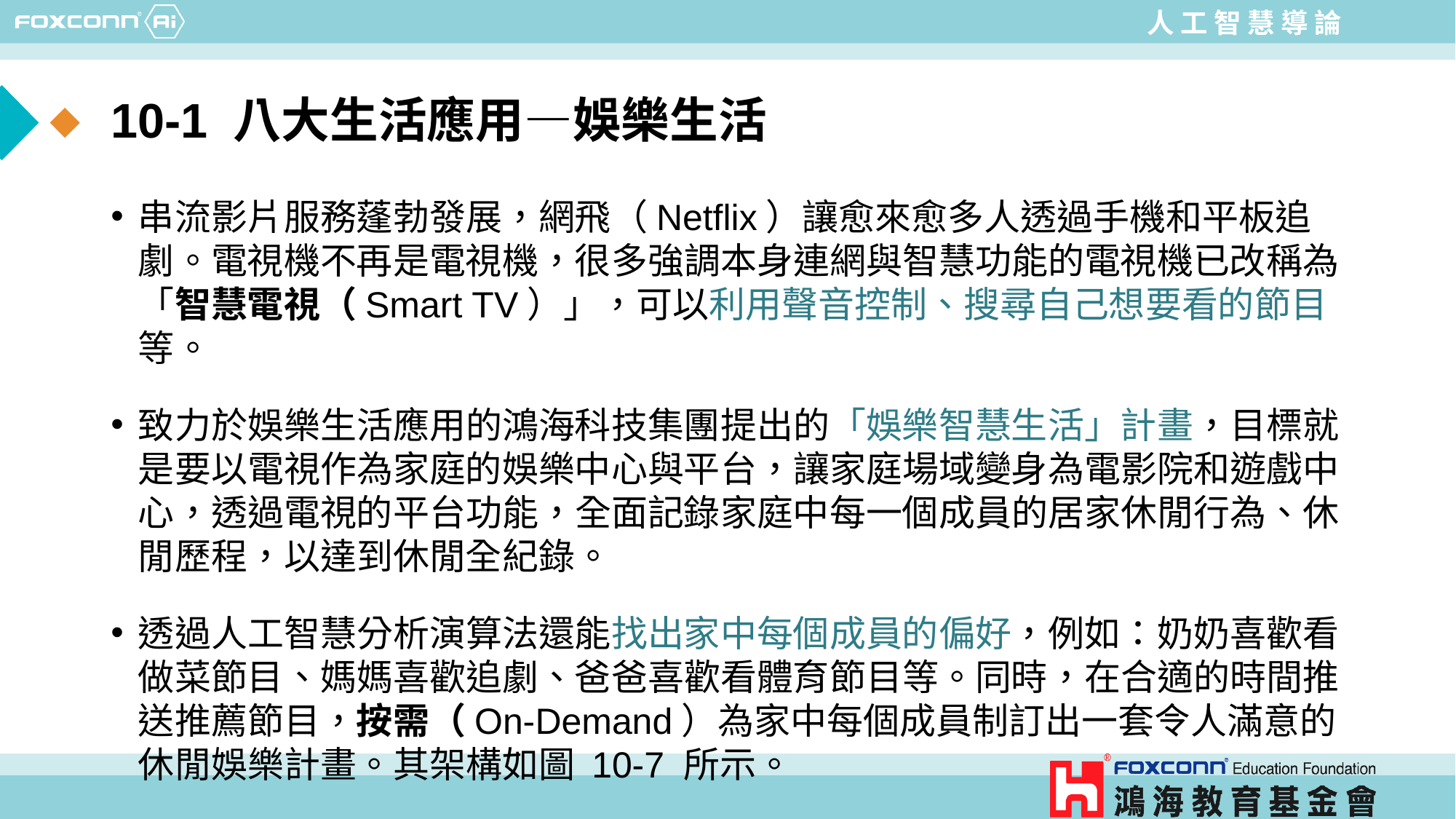

# 10-1 八大生活應用—娛樂生活
串流影片服務蓬勃發展，網飛（Netflix）讓愈來愈多人透過手機和平板追劇。電視機不再是電視機，很多強調本身連網與智慧功能的電視機已改稱為「智慧電視（Smart TV）」，可以利用聲音控制、搜尋自己想要看的節目等。
致力於娛樂生活應用的鴻海科技集團提出的「娛樂智慧生活」計畫，目標就是要以電視作為家庭的娛樂中心與平台，讓家庭場域變身為電影院和遊戲中心，透過電視的平台功能，全面記錄家庭中每一個成員的居家休閒行為、休閒歷程，以達到休閒全紀錄。
透過人工智慧分析演算法還能找出家中每個成員的偏好，例如：奶奶喜歡看做菜節目、媽媽喜歡追劇、爸爸喜歡看體育節目等。同時，在合適的時間推送推薦節目，按需（On-Demand）為家中每個成員制訂出一套令人滿意的休閒娛樂計畫。其架構如圖 10-7 所示。